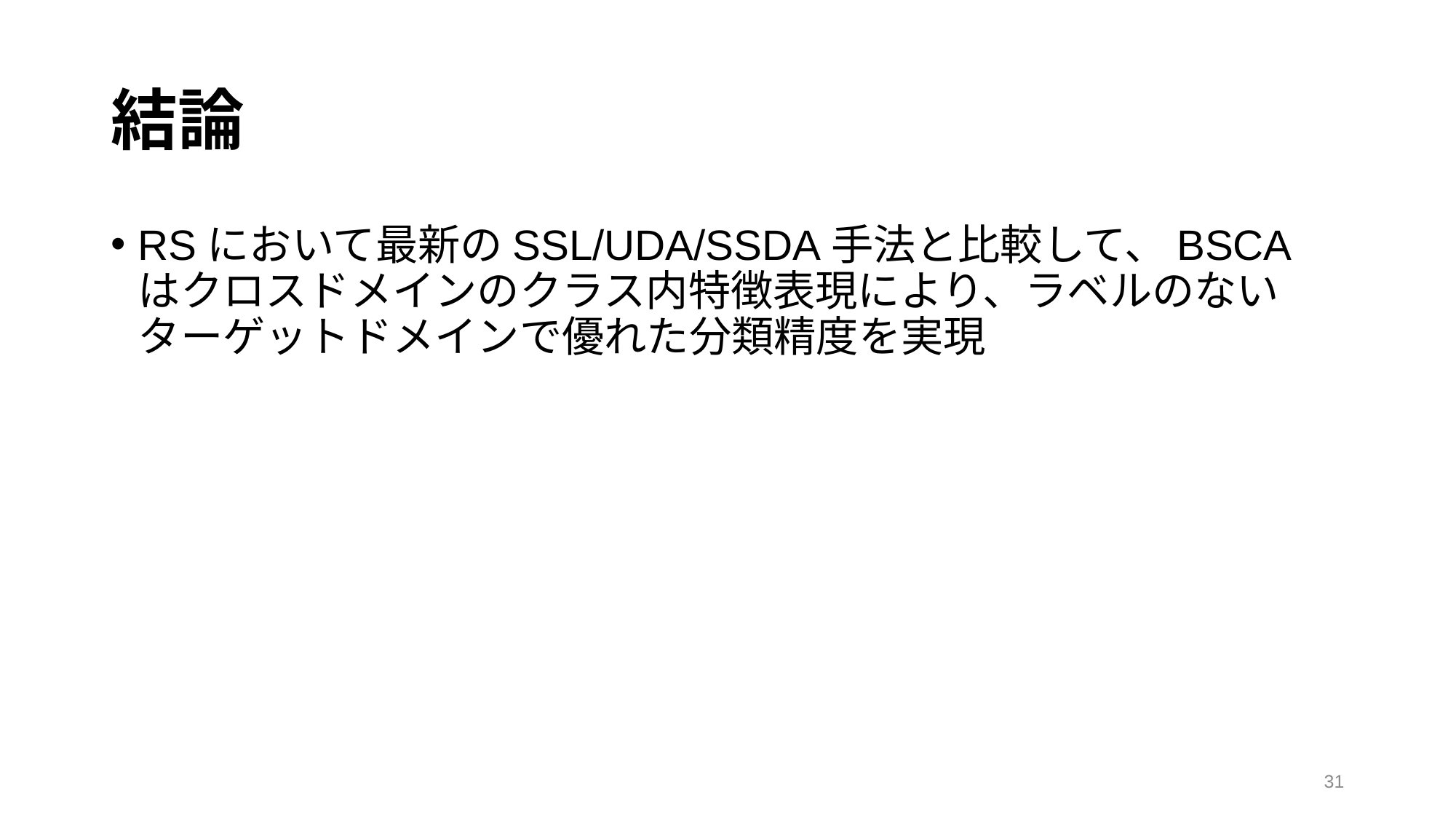

# 結論
RSにおいて最新のSSL/UDA/SSDA手法と比較して、BSCAはクロスドメインのクラス内特徴表現により、ラベルのないターゲットドメインで優れた分類精度を実現

31